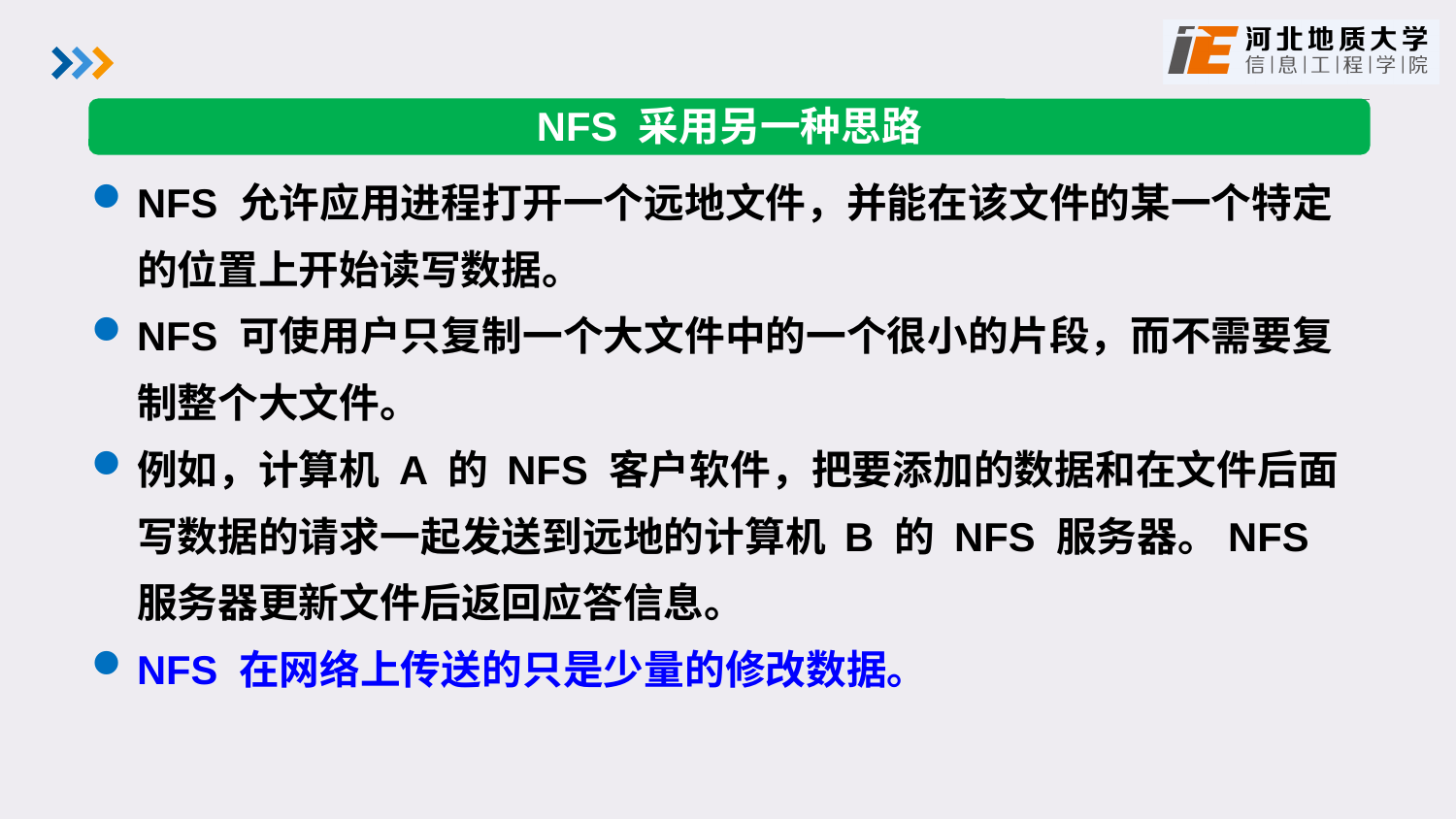

NFS 采用另一种思路

NFS 允许应用进程打开一个远地文件，并能在该文件的某一个特定的位置上开始读写数据。
NFS 可使用户只复制一个大文件中的一个很小的片段，而不需要复制整个大文件。
例如，计算机 A 的 NFS 客户软件，把要添加的数据和在文件后面写数据的请求一起发送到远地的计算机 B 的 NFS 服务器。NFS 服务器更新文件后返回应答信息。
NFS 在网络上传送的只是少量的修改数据。